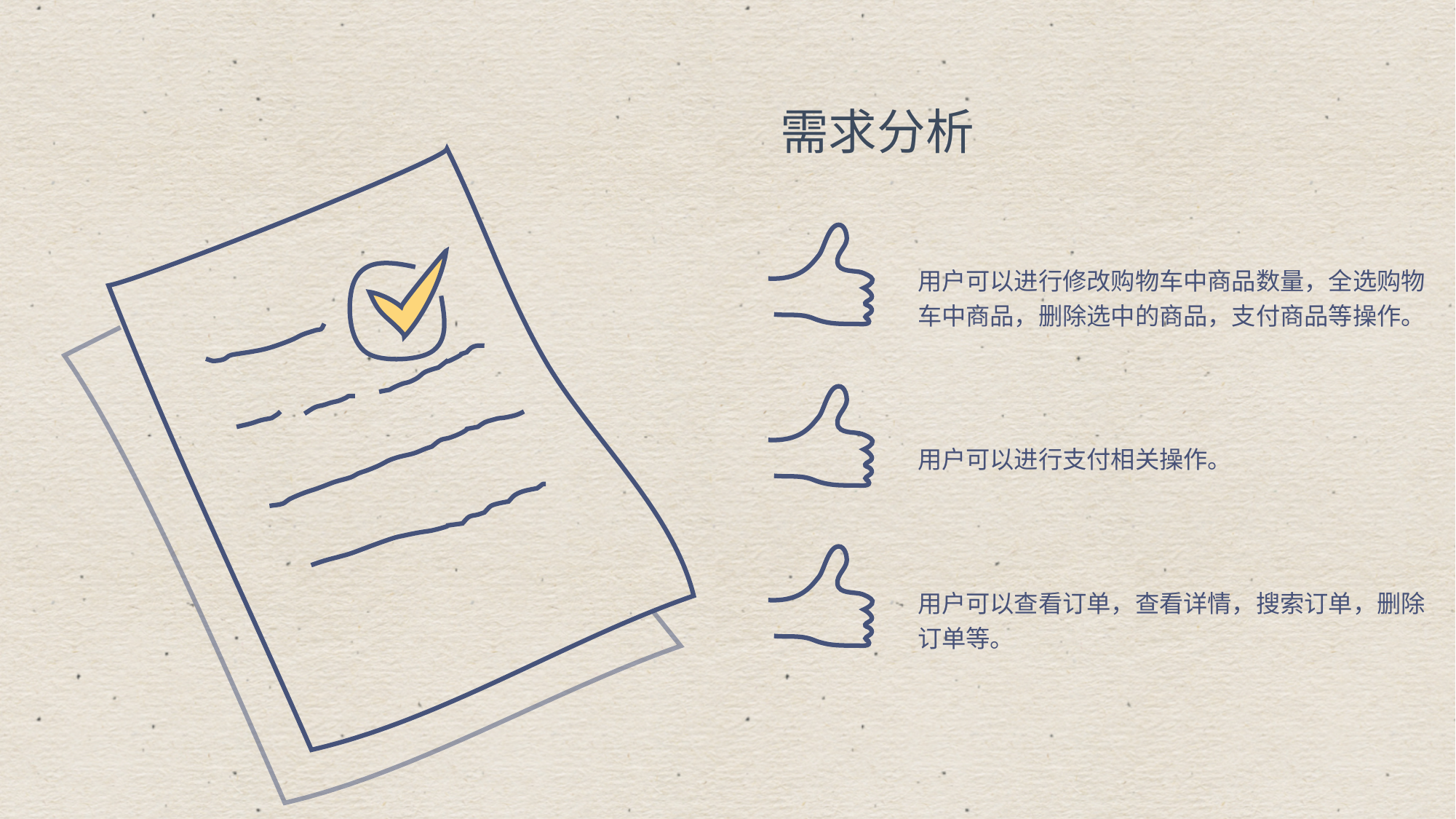

需求分析

用户可以进行修改购物车中商品数量，全选购物车中商品，删除选中的商品，支付商品等操作。

用户可以进行支付相关操作。

用户可以查看订单，查看详情，搜索订单，删除订单等。